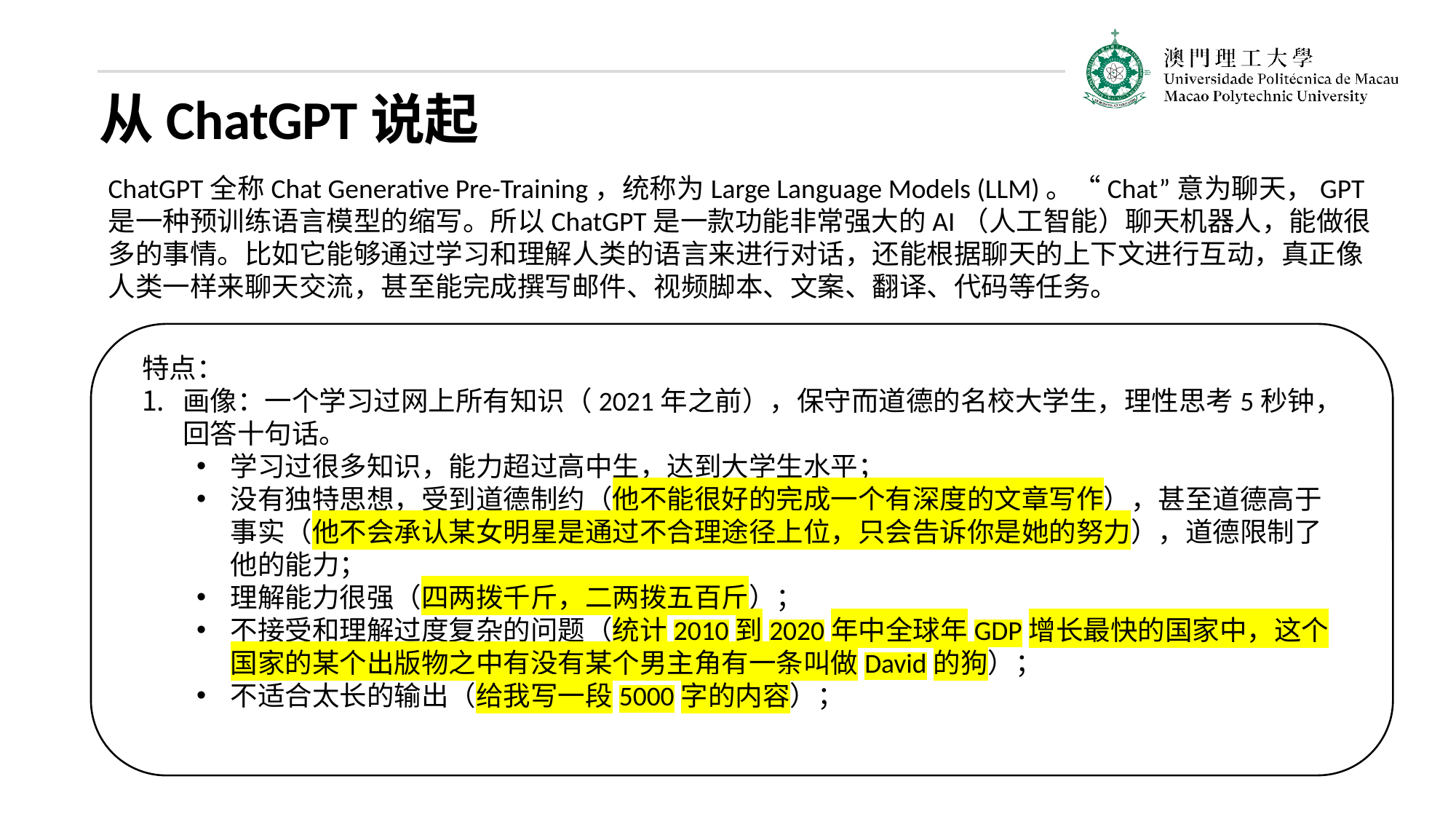

从ChatGPT说起
ChatGPT全称Chat Generative Pre-Training，统称为Large Language Models (LLM)。“Chat”意为聊天，GPT是一种预训练语言模型的缩写。所以ChatGPT是一款功能非常强大的AI（人工智能）聊天机器人，能做很多的事情。比如它能够通过学习和理解人类的语言来进行对话，还能根据聊天的上下文进行互动，真正像人类一样来聊天交流，甚至能完成撰写邮件、视频脚本、文案、翻译、代码等任务。

特点：
画像：一个学习过网上所有知识（2021年之前），保守而道德的名校大学生，理性思考5秒钟，回答十句话。
学习过很多知识，能力超过高中生，达到大学生水平；
没有独特思想，受到道德制约（他不能很好的完成一个有深度的文章写作），甚至道德高于事实（他不会承认某女明星是通过不合理途径上位，只会告诉你是她的努力），道德限制了他的能力；
理解能力很强（四两拨千斤，二两拨五百斤）；
不接受和理解过度复杂的问题（统计2010到2020年中全球年GDP增长最快的国家中，这个国家的某个出版物之中有没有某个男主角有一条叫做David的狗）；
不适合太长的输出（给我写一段5000字的内容）；